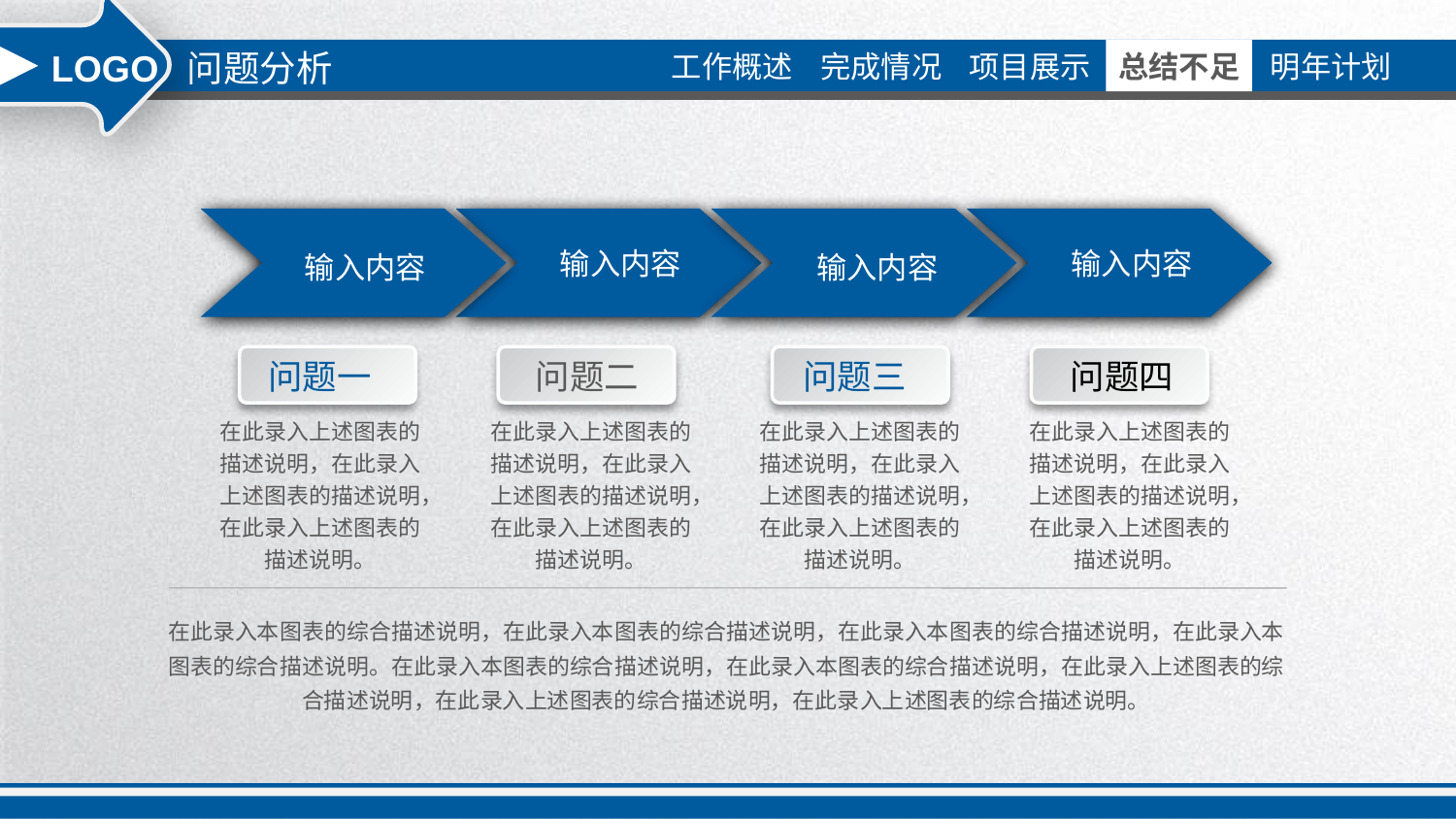

问题分析
LOGO

输入内容

输入内容

输入内容

输入内容

问题一
问题二
问题三
问题四
在此录入上述图表的描述说明，在此录入上述图表的描述说明，在此录入上述图表的描述说明。
在此录入上述图表的描述说明，在此录入上述图表的描述说明，在此录入上述图表的描述说明。
在此录入上述图表的描述说明，在此录入上述图表的描述说明，在此录入上述图表的描述说明。
在此录入上述图表的描述说明，在此录入上述图表的描述说明，在此录入上述图表的描述说明。

在此录入本图表的综合描述说明，在此录入本图表的综合描述说明，在此录入本图表的综合描述说明，在此录入本图表的综合描述说明。在此录入本图表的综合描述说明，在此录入本图表的综合描述说明，在此录入上述图表的综合描述说明，在此录入上述图表的综合描述说明，在此录入上述图表的综合描述说明。
33